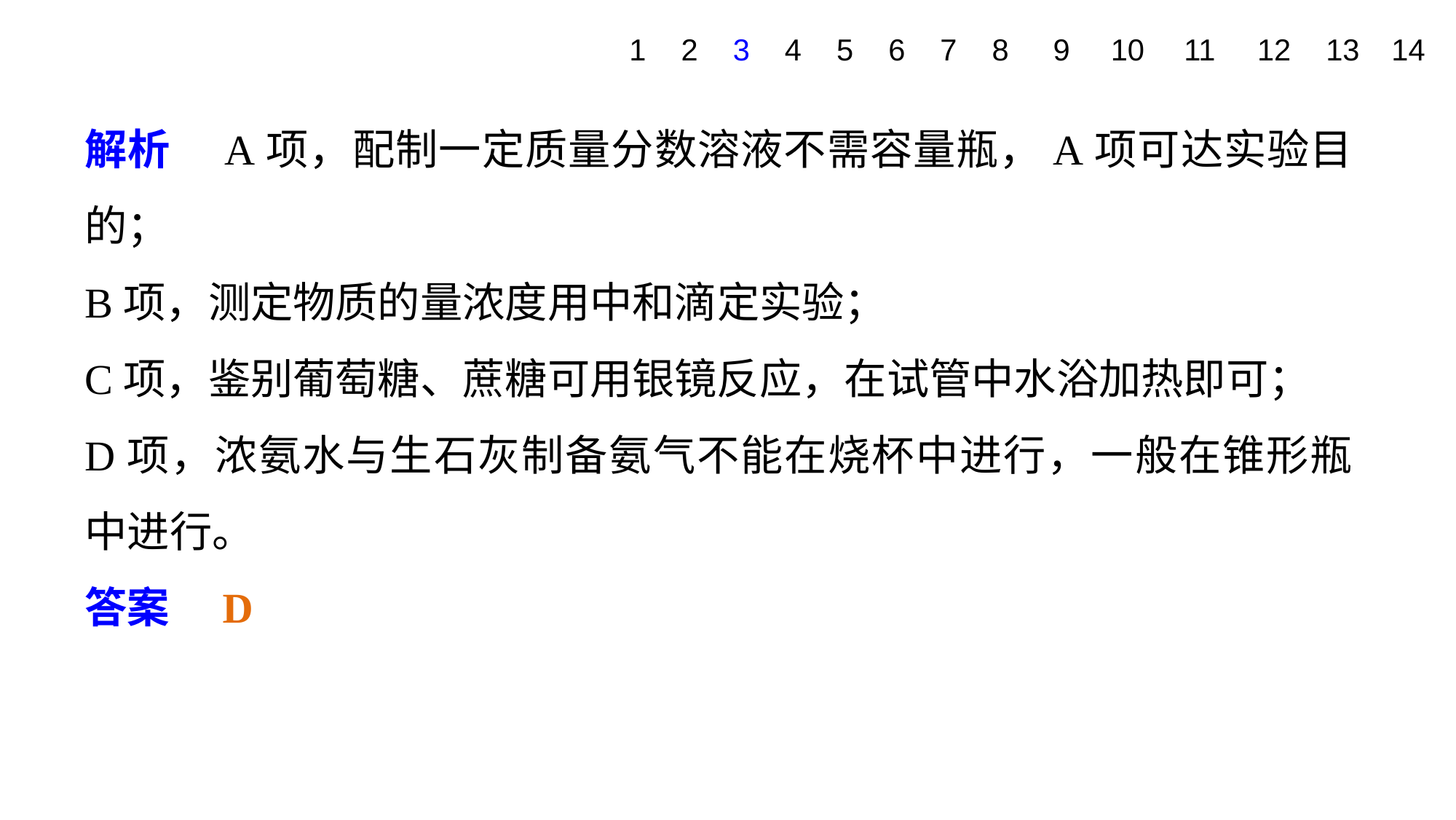

1
2
3
4
5
6
7
8
9
10
11
12
13
14
解析　A项，配制一定质量分数溶液不需容量瓶，A项可达实验目的；
B项，测定物质的量浓度用中和滴定实验；
C项，鉴别葡萄糖、蔗糖可用银镜反应，在试管中水浴加热即可；
D项，浓氨水与生石灰制备氨气不能在烧杯中进行，一般在锥形瓶中进行。
答案　D